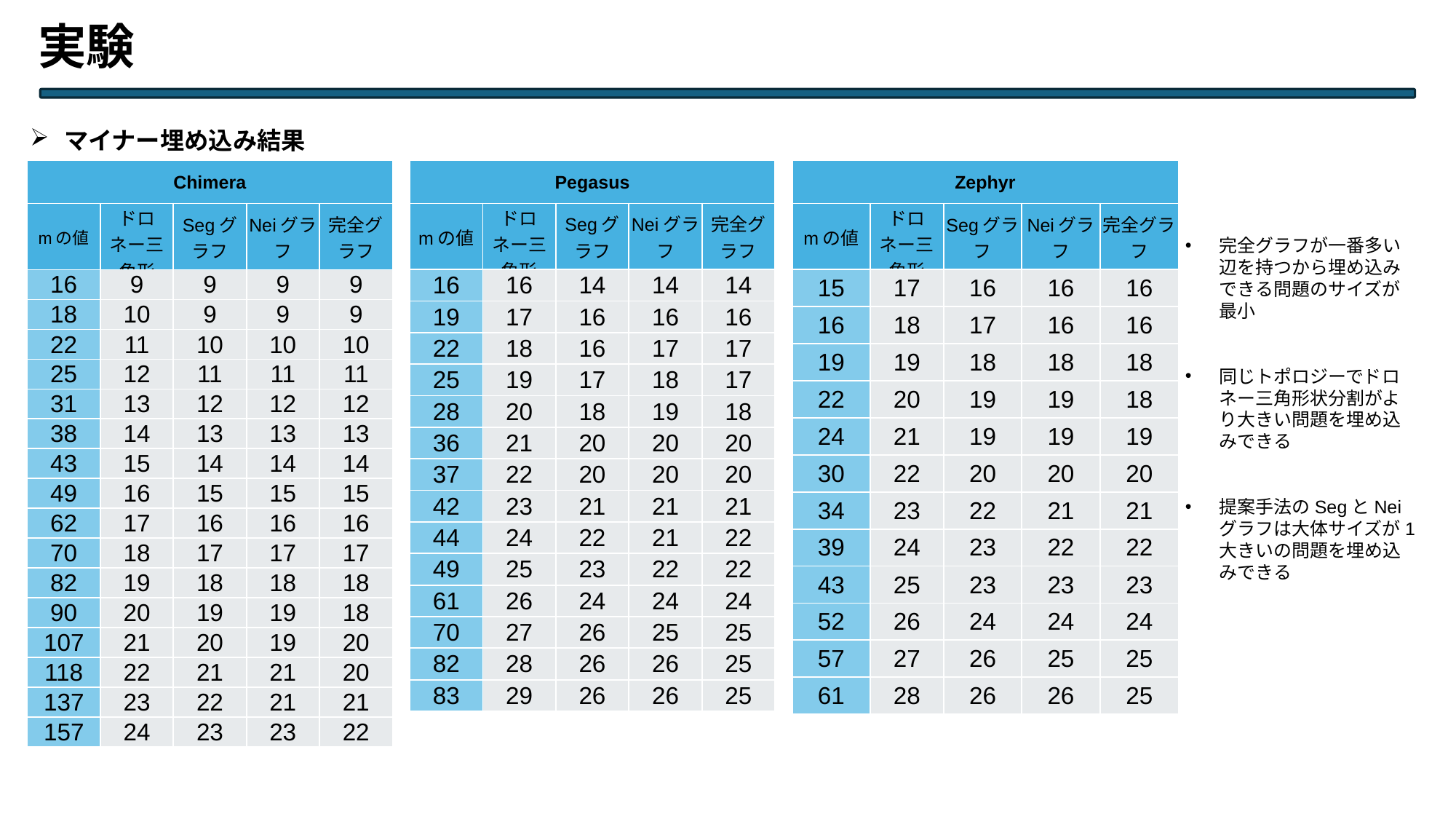

実験

マイナー埋め込み結果
| Chimera |  |  |  |  |
| --- | --- | --- | --- | --- |
| mの値 | ドロネー三角形 | Segグラフ | Neiグラフ | 完全グラフ |
| 16 | 9 | 9 | 9 | 9 |
| 18 | 10 | 9 | 9 | 9 |
| 22 | 11 | 10 | 10 | 10 |
| 25 | 12 | 11 | 11 | 11 |
| 31 | 13 | 12 | 12 | 12 |
| 38 | 14 | 13 | 13 | 13 |
| 43 | 15 | 14 | 14 | 14 |
| 49 | 16 | 15 | 15 | 15 |
| 62 | 17 | 16 | 16 | 16 |
| 70 | 18 | 17 | 17 | 17 |
| 82 | 19 | 18 | 18 | 18 |
| 90 | 20 | 19 | 19 | 18 |
| 107 | 21 | 20 | 19 | 20 |
| 118 | 22 | 21 | 21 | 20 |
| 137 | 23 | 22 | 21 | 21 |
| 157 | 24 | 23 | 23 | 22 |
| Pegasus |  |  |  |  |
| --- | --- | --- | --- | --- |
| mの値 | ドロネー三角形 | Segグラフ | Neiグラフ | 完全グラフ |
| 16 | 16 | 14 | 14 | 14 |
| 19 | 17 | 16 | 16 | 16 |
| 22 | 18 | 16 | 17 | 17 |
| 25 | 19 | 17 | 18 | 17 |
| 28 | 20 | 18 | 19 | 18 |
| 36 | 21 | 20 | 20 | 20 |
| 37 | 22 | 20 | 20 | 20 |
| 42 | 23 | 21 | 21 | 21 |
| 44 | 24 | 22 | 21 | 22 |
| 49 | 25 | 23 | 22 | 22 |
| 61 | 26 | 24 | 24 | 24 |
| 70 | 27 | 26 | 25 | 25 |
| 82 | 28 | 26 | 26 | 25 |
| 83 | 29 | 26 | 26 | 25 |
| Zephyr |  |  |  |  |
| --- | --- | --- | --- | --- |
| mの値 | ドロネー三角形 | Segグラフ | Neiグラフ | 完全グラフ |
| 15 | 17 | 16 | 16 | 16 |
| 16 | 18 | 17 | 16 | 16 |
| 19 | 19 | 18 | 18 | 18 |
| 22 | 20 | 19 | 19 | 18 |
| 24 | 21 | 19 | 19 | 19 |
| 30 | 22 | 20 | 20 | 20 |
| 34 | 23 | 22 | 21 | 21 |
| 39 | 24 | 23 | 22 | 22 |
| 43 | 25 | 23 | 23 | 23 |
| 52 | 26 | 24 | 24 | 24 |
| 57 | 27 | 26 | 25 | 25 |
| 61 | 28 | 26 | 26 | 25 |
完全グラフが一番多い辺を持つから埋め込みできる問題のサイズが最小

同じトポロジーでドロネー三角形状分割がより大きい問題を埋め込みできる

提案手法のSegとNeiグラフは大体サイズが1大きいの問題を埋め込みできる